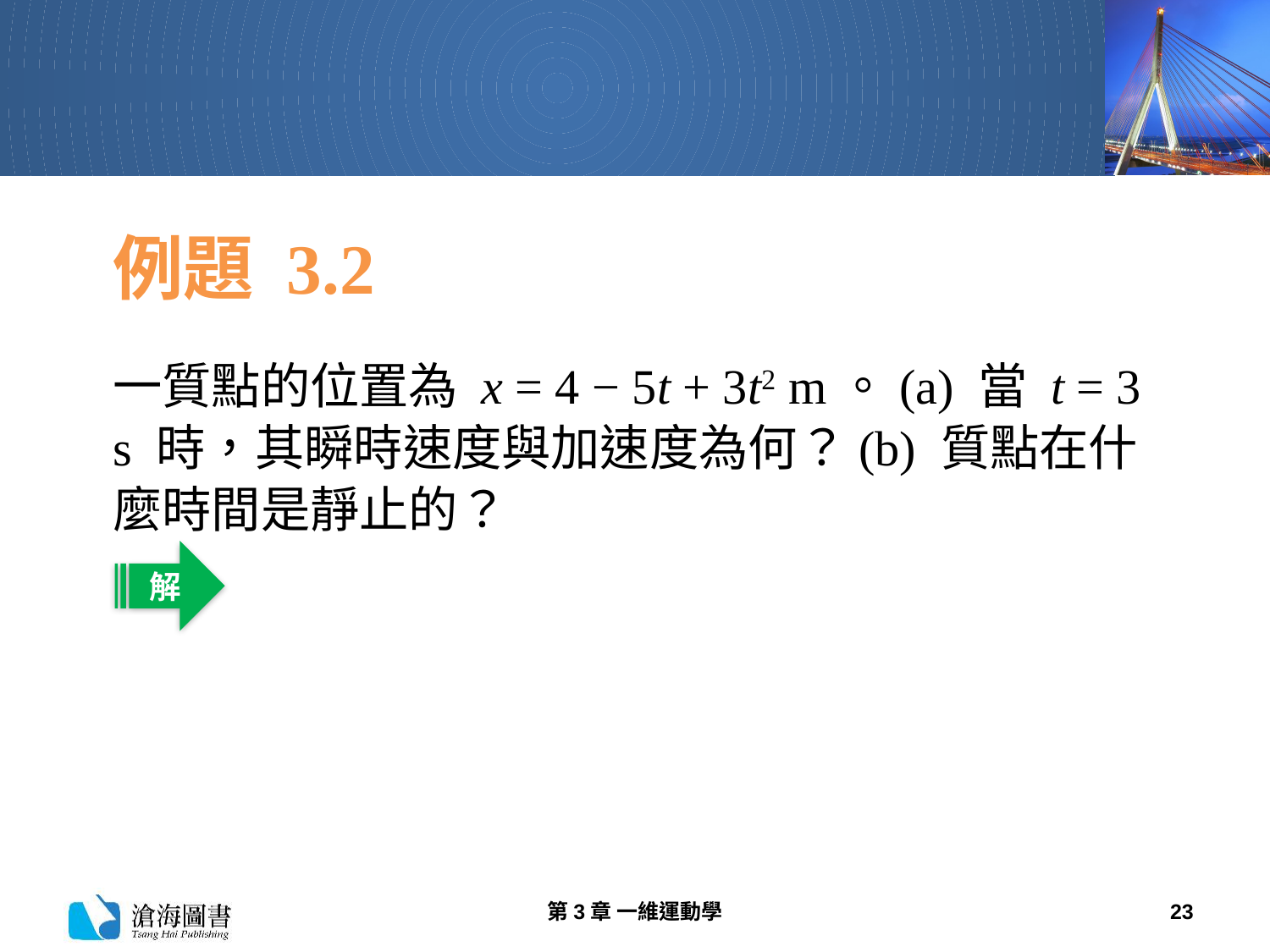

# 例題 3.2
一質點的位置為 x = 4 − 5t + 3t2 m。(a) 當 t = 3 s 時，其瞬時速度與加速度為何？(b) 質點在什麼時間是靜止的？

解
第3章 一維運動學
23